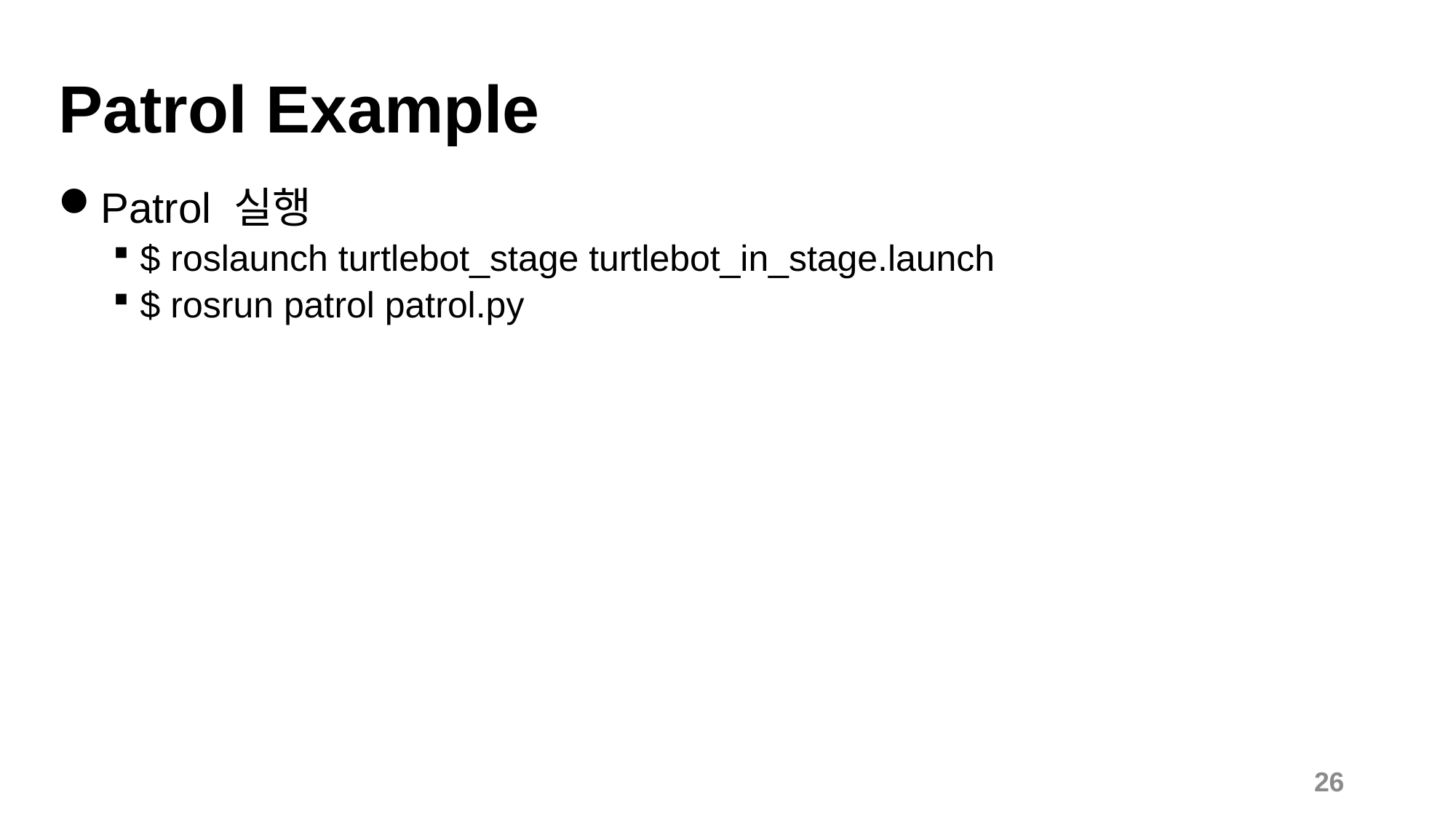

# Patrol Example
Patrol 실행
$ roslaunch turtlebot_stage turtlebot_in_stage.launch
$ rosrun patrol patrol.py

26